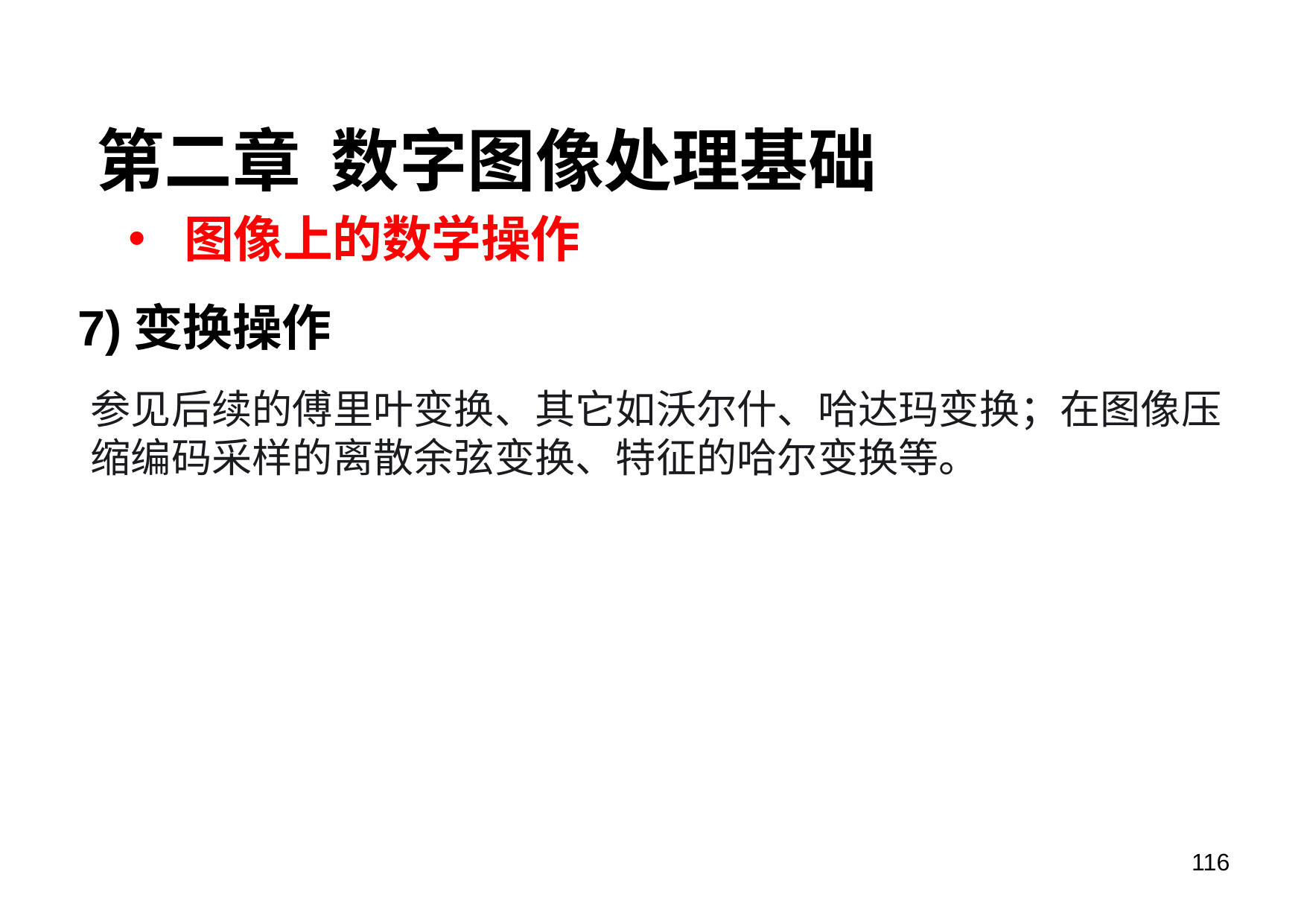

第二章  数字图像处理基础
图像上的数学操作
7)变换操作
参见后续的傅里叶变换、其它如沃尔什、哈达玛变换；在图像压缩编码采样的离散余弦变换、特征的哈尔变换等。
116